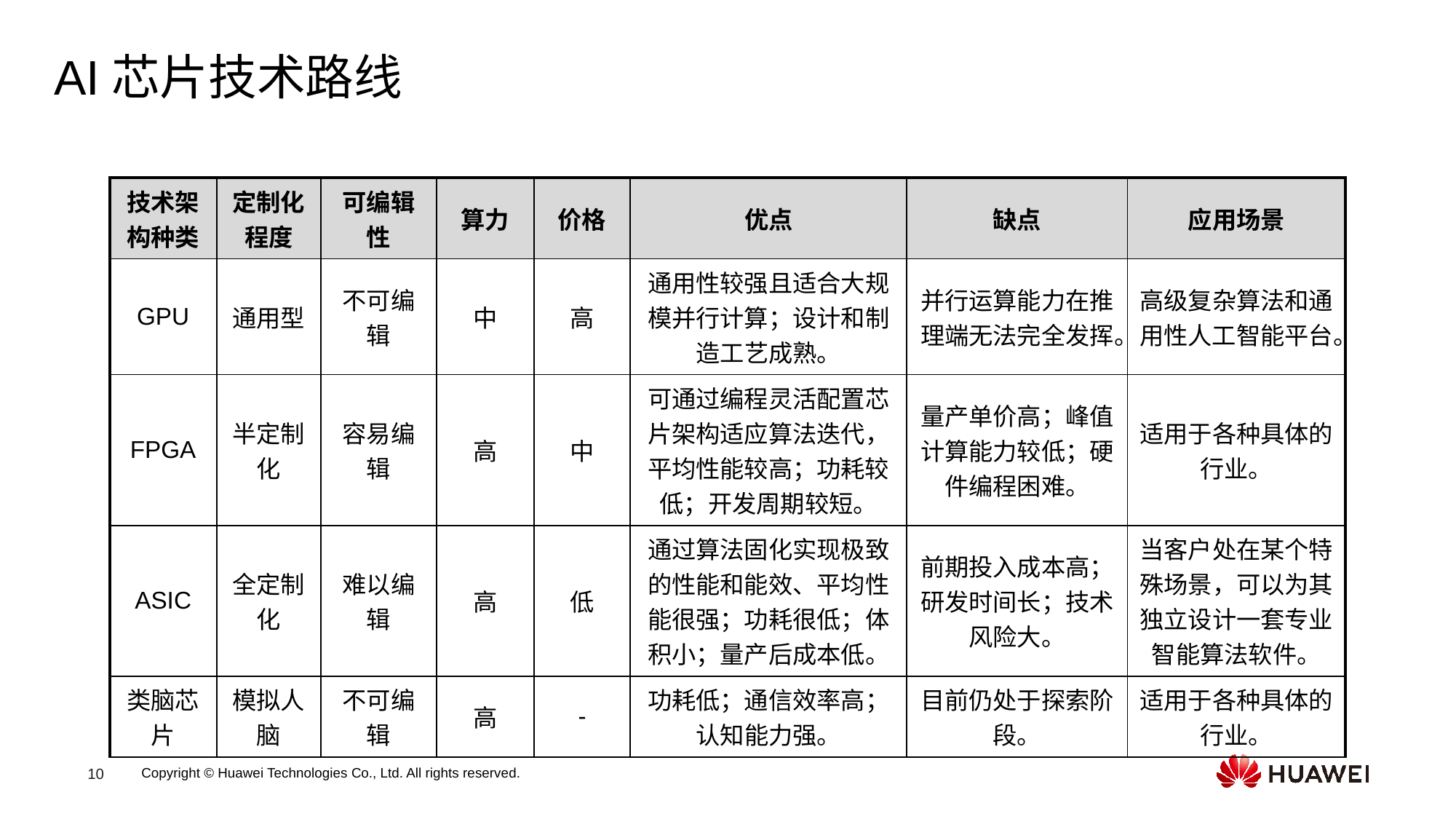

# AI芯片技术路线
| 技术架构种类 | 定制化程度 | 可编辑性 | 算力 | 价格 | 优点 | 缺点 | 应用场景 |
| --- | --- | --- | --- | --- | --- | --- | --- |
| GPU | 通用型 | 不可编辑 | 中 | 高 | 通用性较强且适合大规模并行计算；设计和制造工艺成熟。 | 并行运算能力在推理端无法完全发挥。 | 高级复杂算法和通用性人工智能平台。 |
| FPGA | 半定制化 | 容易编辑 | 高 | 中 | 可通过编程灵活配置芯片架构适应算法迭代，平均性能较高；功耗较低；开发周期较短。 | 量产单价高；峰值计算能力较低；硬件编程困难。 | 适用于各种具体的行业。 |
| ASIC | 全定制化 | 难以编辑 | 高 | 低 | 通过算法固化实现极致的性能和能效、平均性能很强；功耗很低；体积小；量产后成本低。 | 前期投入成本高；研发时间长；技术风险大。 | 当客户处在某个特殊场景，可以为其独立设计一套专业智能算法软件。 |
| 类脑芯片 | 模拟人脑 | 不可编辑 | 高 | - | 功耗低；通信效率高；认知能力强。 | 目前仍处于探索阶段。 | 适用于各种具体的行业。 |